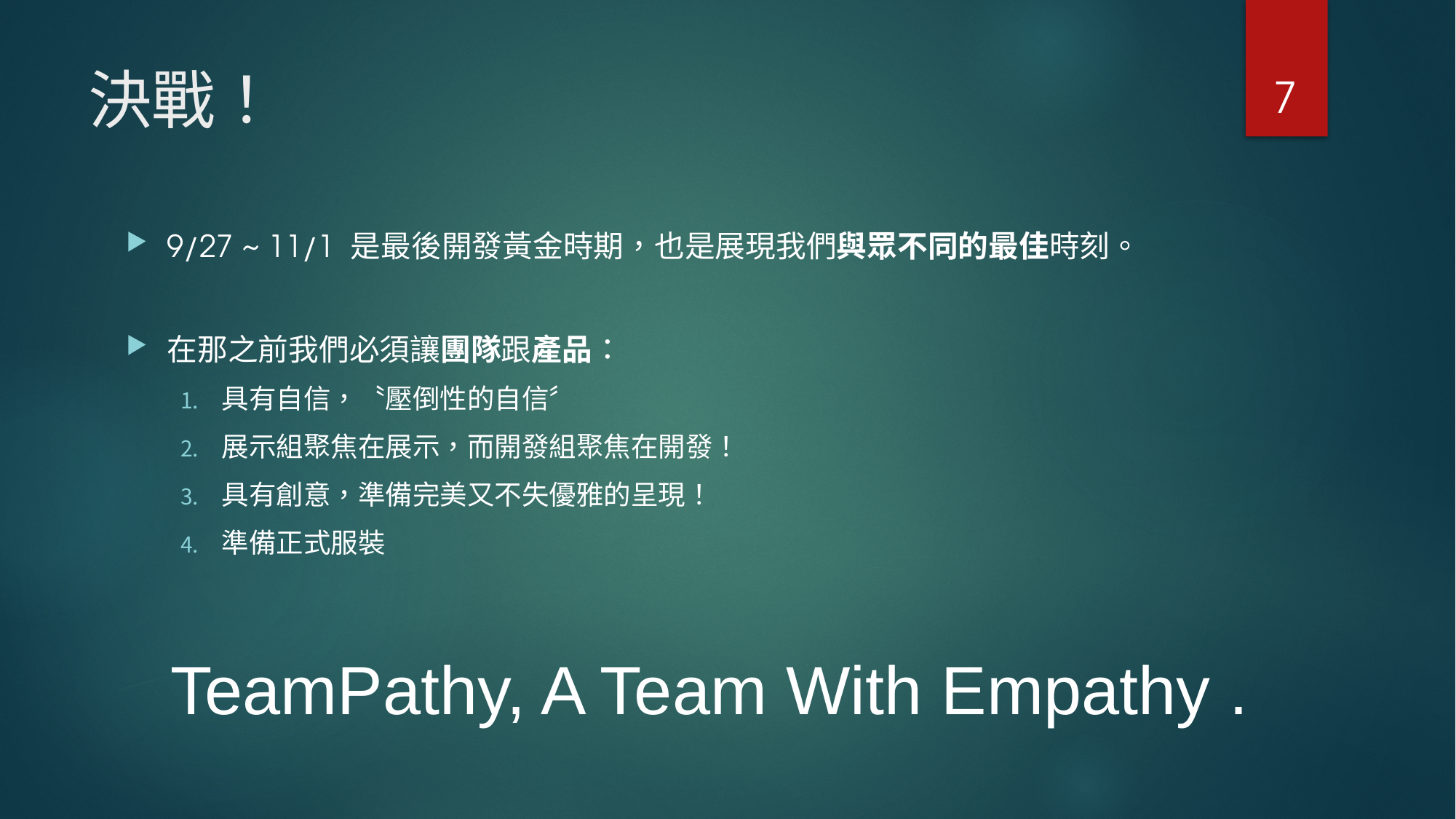

7
# 決戰！
9/27 ~ 11/1 是最後開發黃金時期，也是展現我們與眾不同的最佳時刻。

在那之前我們必須讓團隊跟產品：
具有自信，〝壓倒性的自信〞
展示組聚焦在展示，而開發組聚焦在開發！
具有創意，準備完美又不失優雅的呈現！
準備正式服裝
TeamPathy, A Team With Empathy .